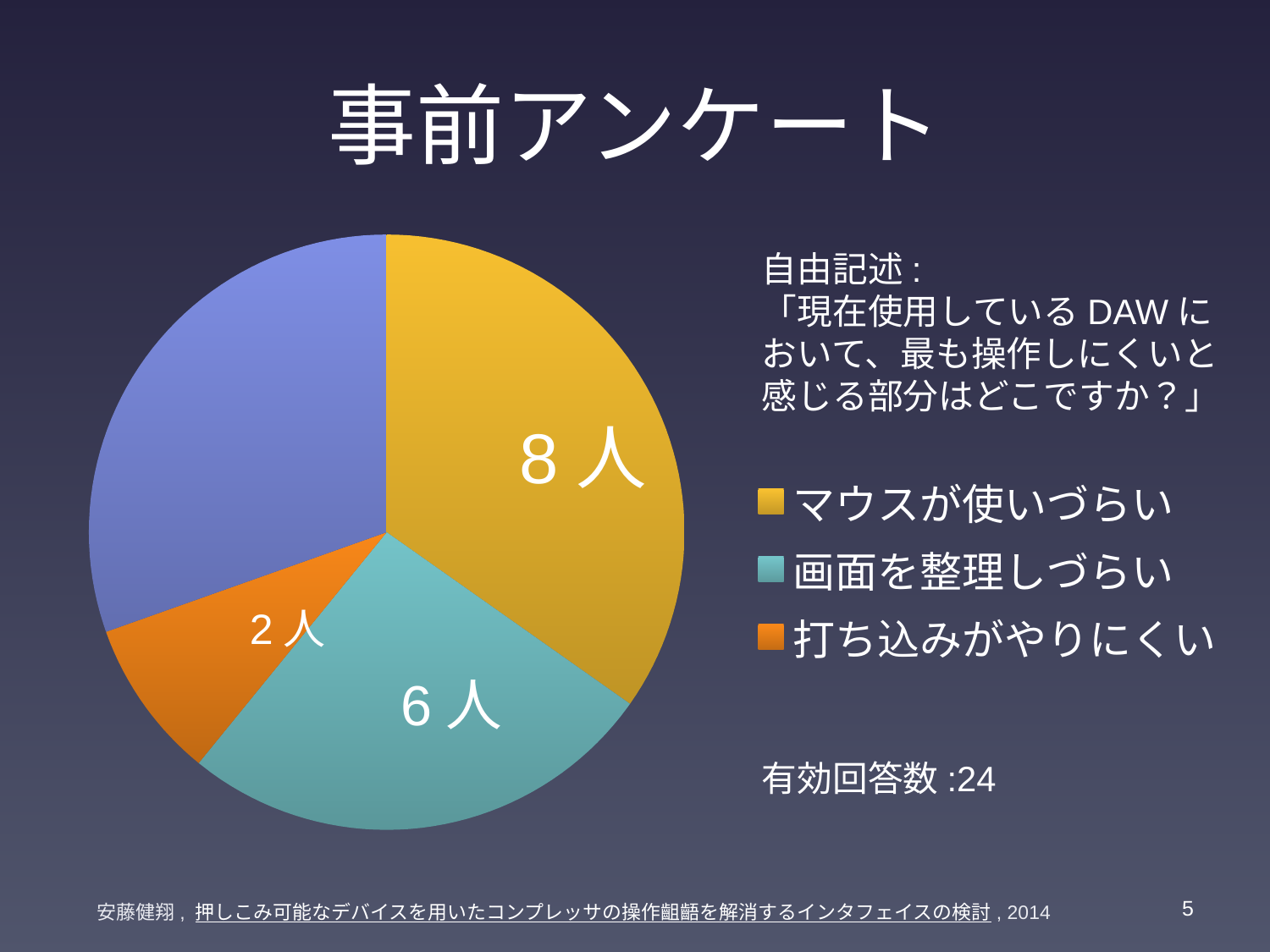

# 事前アンケート

### Chart

| Category |  |
|---|---|
| マウスが使いづらい | 8.0 |
| 画面を整理しづらい | 6.0 |
| 打ち込みがやりにくい | 2.0 |
| その他 | 7.0 |
自由記述:
「現在使用しているDAWにおいて、最も操作しにくいと感じる部分はどこですか？」
8人
2人
6人
有効回答数:24
5
安藤健翔, 押しこみ可能なデバイスを用いたコンプレッサの操作齟齬を解消するインタフェイスの検討, 2014